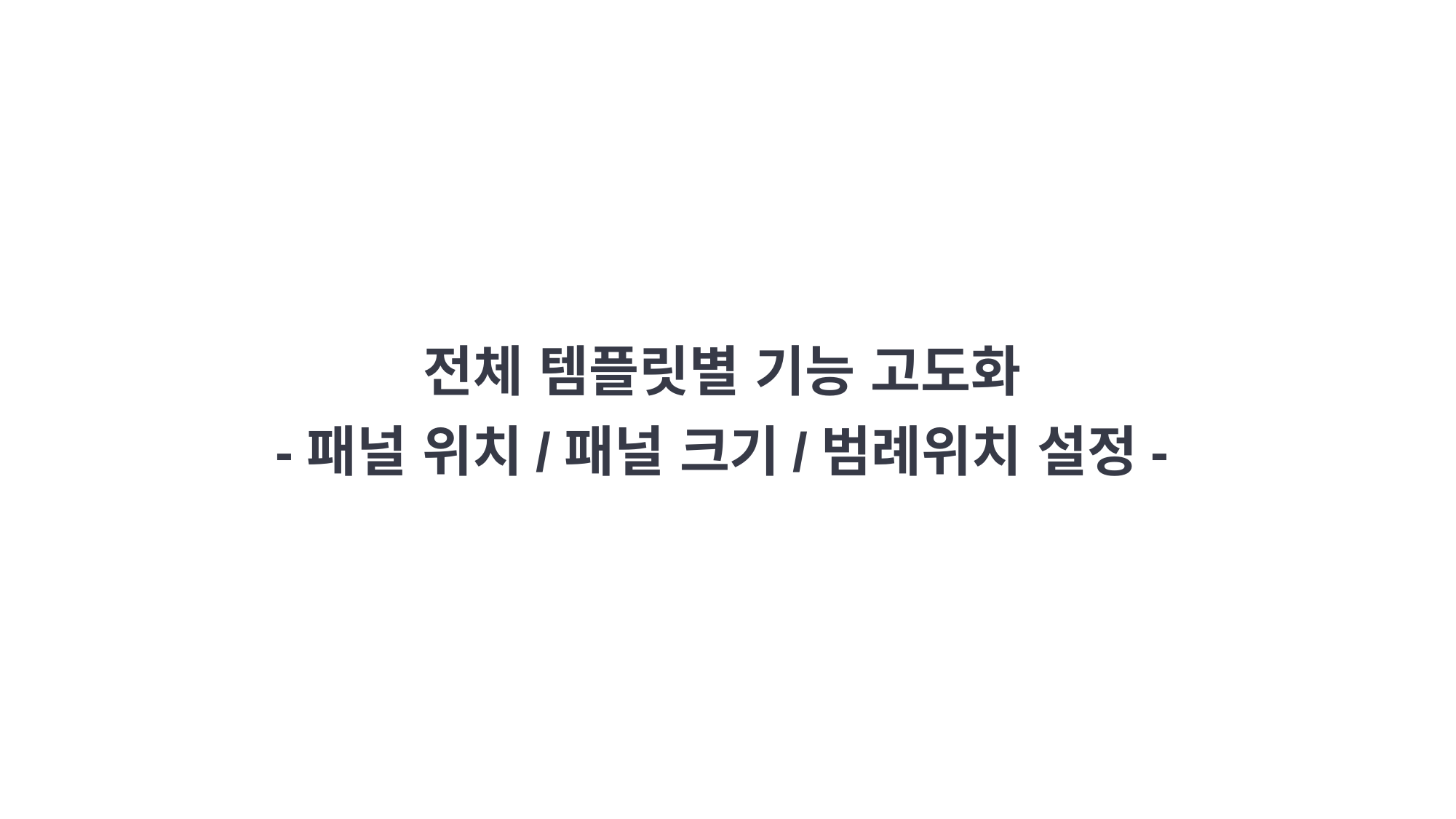

전체 템플릿별 기능 고도화
-패널 위치/패널 크기/범례위치 설정-